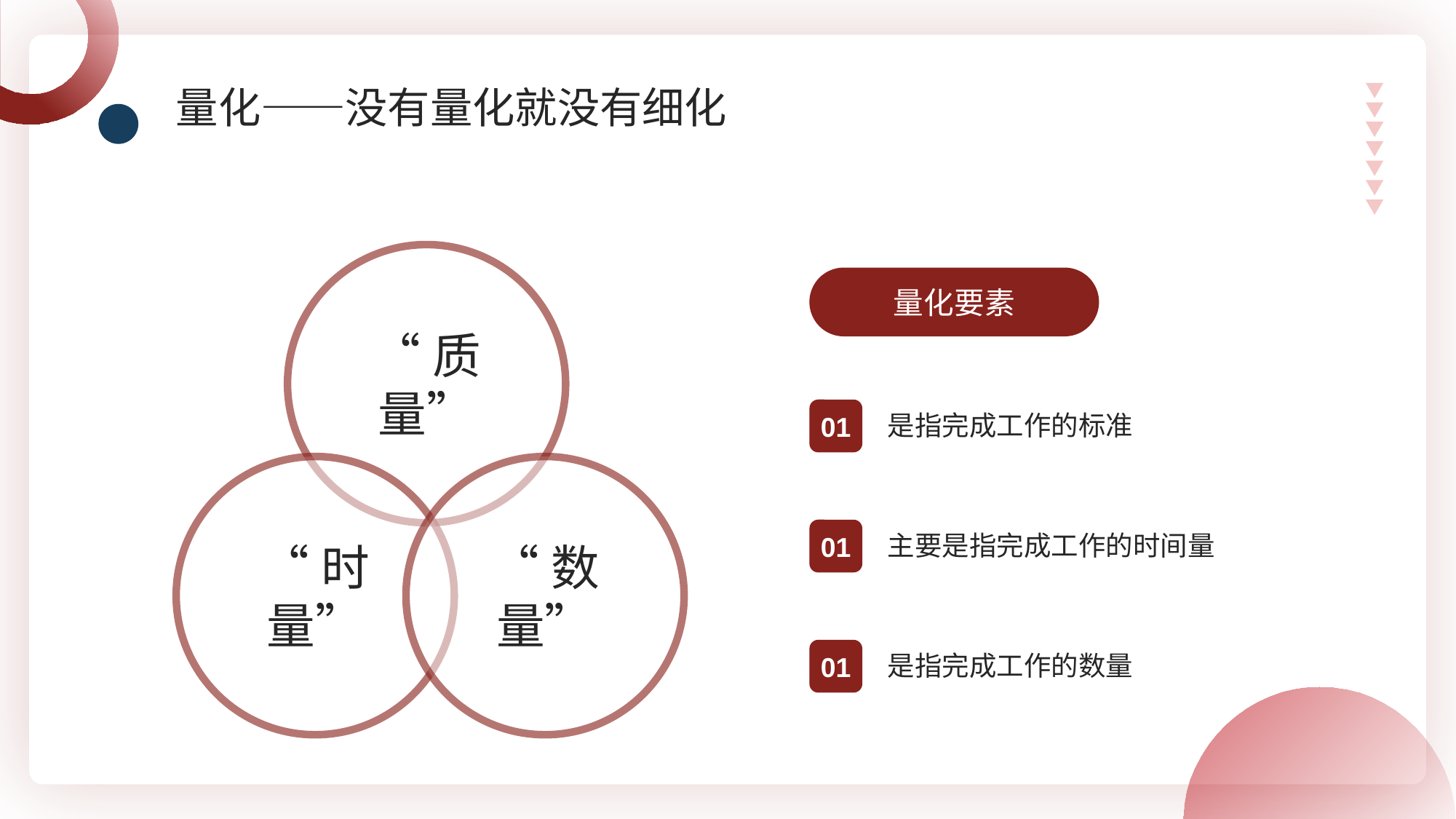

量化——没有量化就没有细化
“质量”
“时量”
“数量”
量化要素
01
是指完成工作的标准
01
主要是指完成工作的时间量
01
是指完成工作的数量